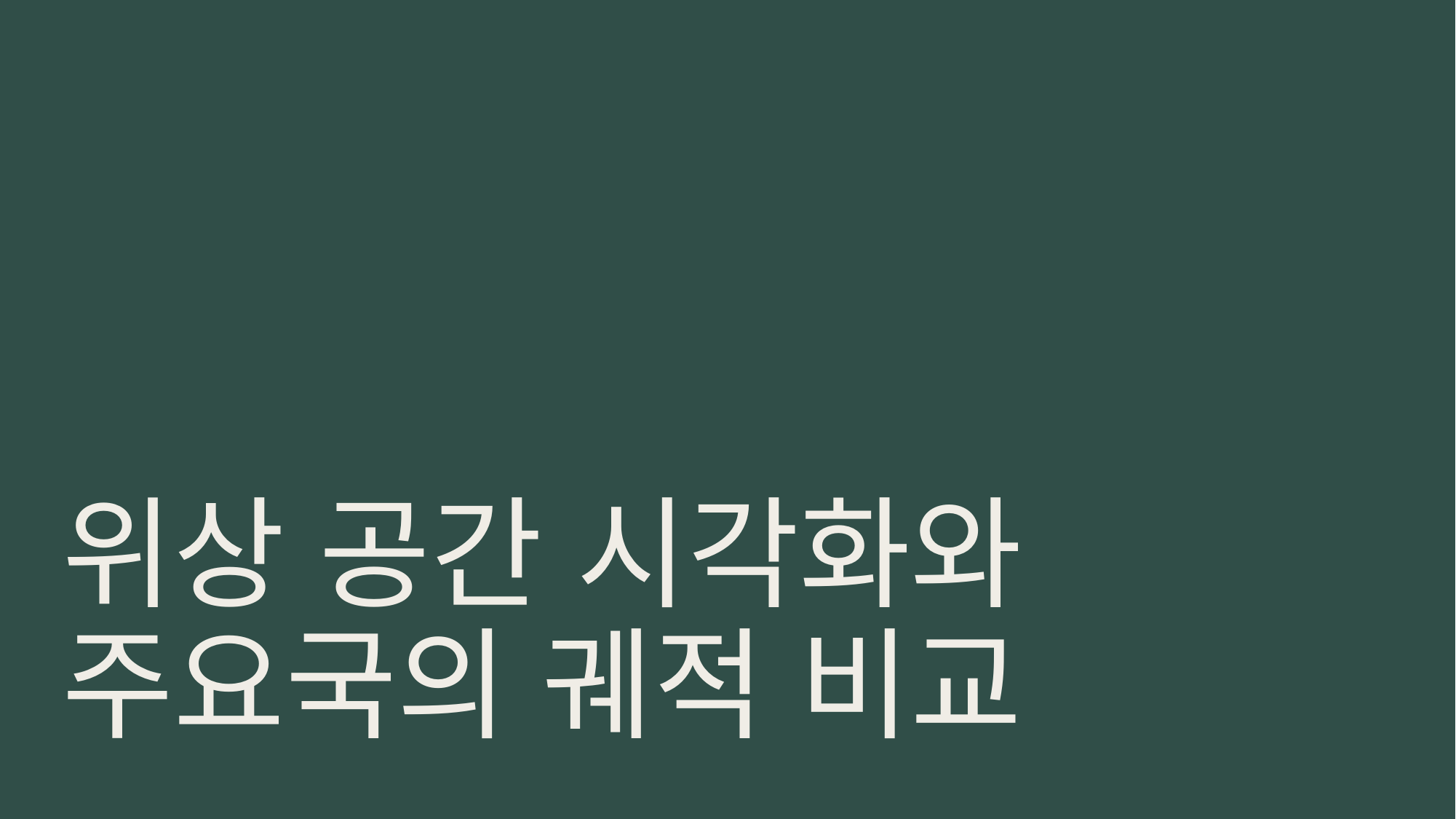

# 위상 공간 시각화와 주요국의 궤적 비교